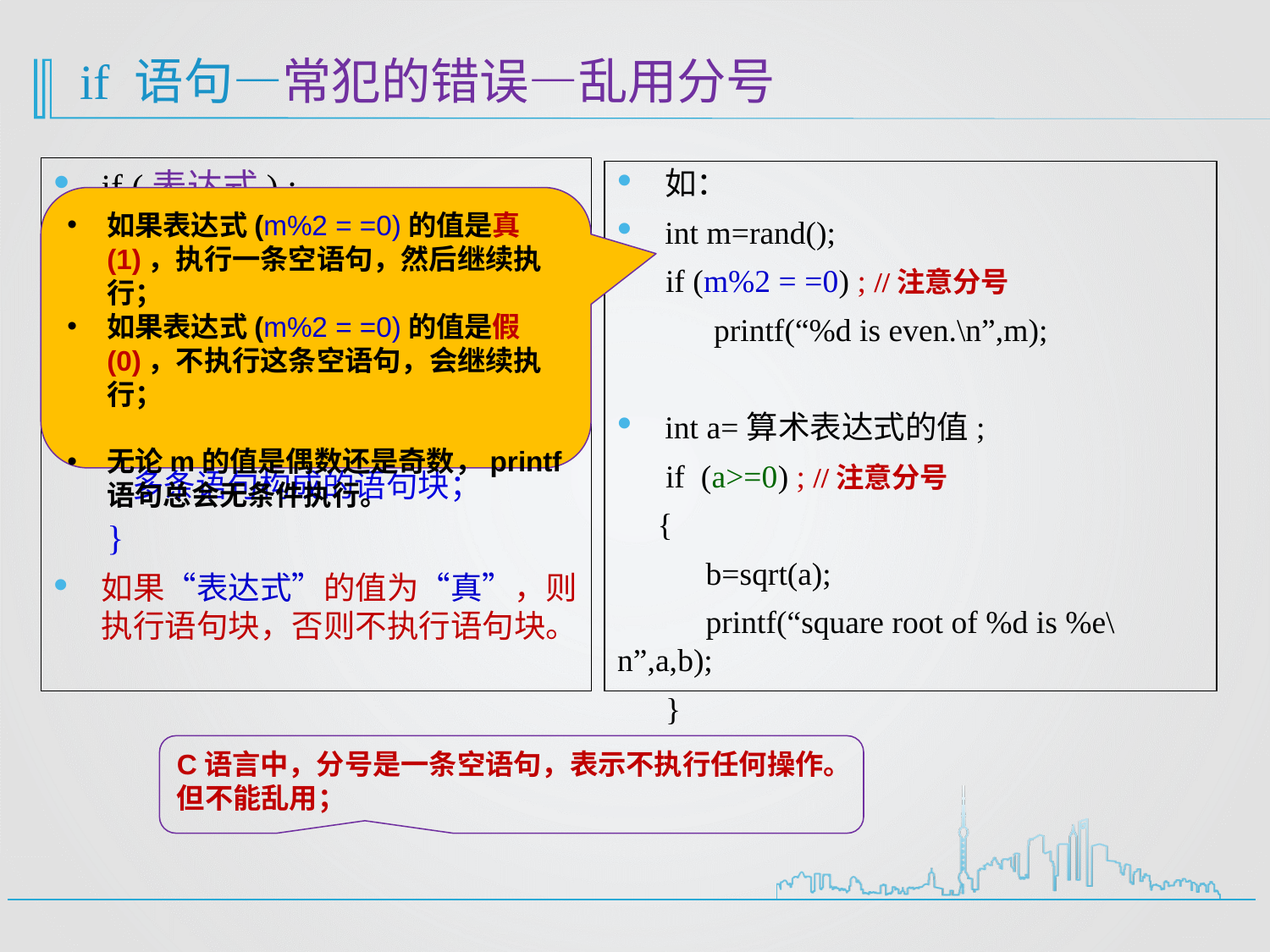

# if 语句—常犯的错误—乱用分号
if (表达式) ;
       语句； //若只有一条语句可以不用{ }

if  (表达式) ;
      {
         多条语句构成的语句块；
      }
如果“表达式”的值为“真”，则执行语句块，否则不执行语句块。

如：
int m=rand();
      if (m%2 = =0) ; //注意分号
            printf(“%d is even.\n”,m);

int a=算术表达式的值;
      if  (a>=0) ; //注意分号
     {
           b=sqrt(a);
           printf(“square root of %d is %e\n”,a,b);
      }

如果表达式(m%2 = =0)的值是真(1)，执行一条空语句，然后继续执行；
如果表达式(m%2 = =0)的值是假(0)，不执行这条空语句，会继续执行；

无论m的值是偶数还是奇数，printf语句总会无条件执行。
C语言中，分号是一条空语句，表示不执行任何操作。
但不能乱用；